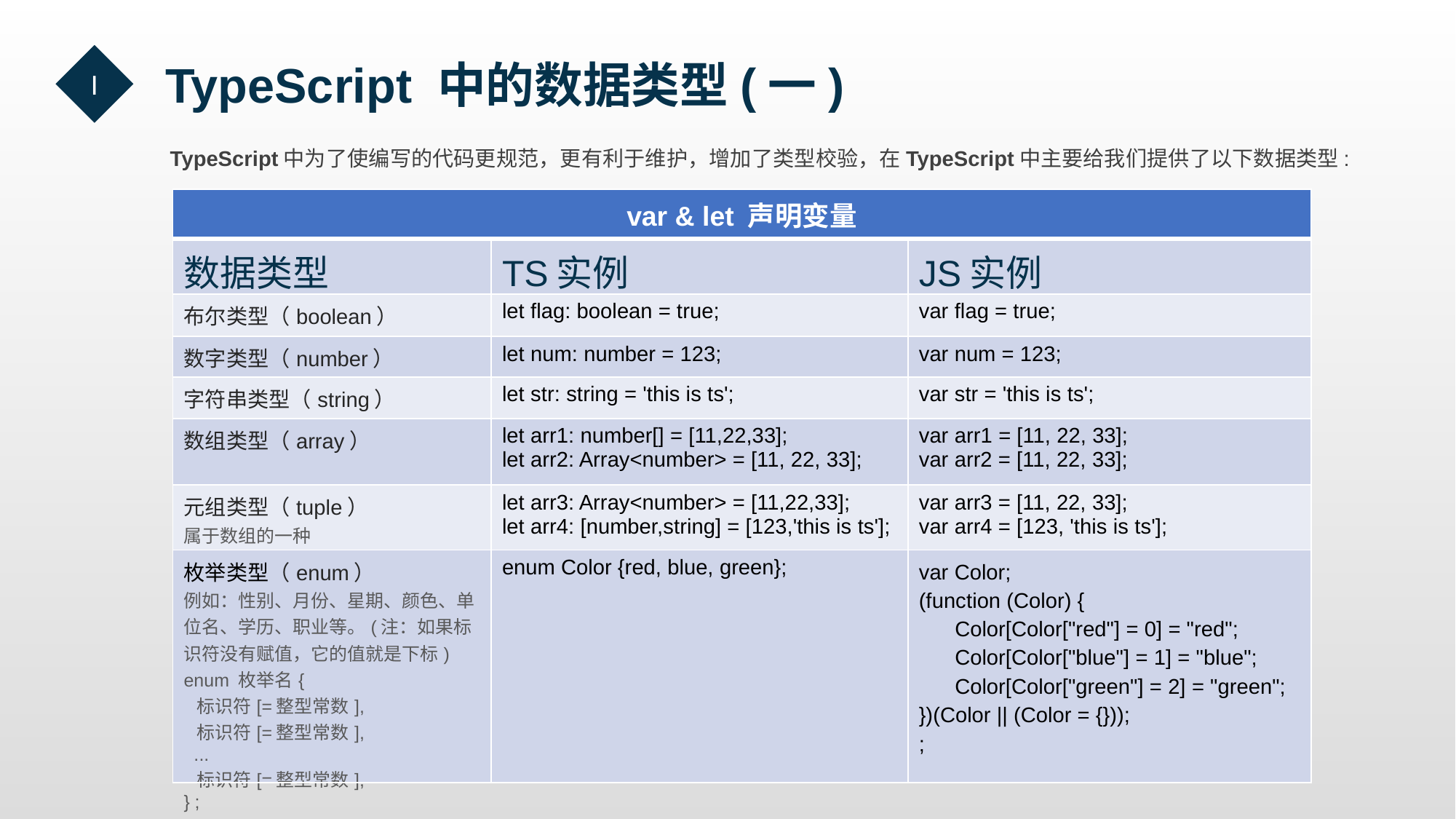

I
  TypeScript 中的数据类型(一)
TypeScript中为了使编写的代码更规范，更有利于维护，增加了类型校验，在TypeScript中主要给我们提供了以下数据类型:

| var & let 声明变量 |  |  |
| --- | --- | --- |
| 数据类型 | TS实例 | JS实例 |
| 布尔类型（boolean） | let flag: boolean = true; | var flag = true; |
| 数字类型（number） | let num: number = 123; | var num = 123; |
| 字符串类型（string） | let str: string = 'this is ts'; | var str = 'this is ts'; |
| 数组类型（array） | let arr1: number[] = [11,22,33]; let arr2: Array<number> = [11, 22, 33]; | var arr1 = [11, 22, 33]; var arr2 = [11, 22, 33]; |
| 元组类型（tuple） 属于数组的一种 | let arr3: Array<number> = [11,22,33]; let arr4: [number,string] = [123,'this is ts']; | var arr3 = [11, 22, 33]; var arr4 = [123, 'this is ts']; |
| 枚举类型（enum） 例如：性别、月份、星期、颜色、单位名、学历、职业等。(注：如果标识符没有赋值，它的值就是下标) enum 枚举名{ 标识符[=整型常数], 标识符[=整型常数], ... 标识符[=整型常数], } ; | enum Color {red, blue, green}; | var Color; (function (Color) { Color[Color["red"] = 0] = "red"; Color[Color["blue"] = 1] = "blue"; Color[Color["green"] = 2] = "green"; })(Color || (Color = {})); ; |